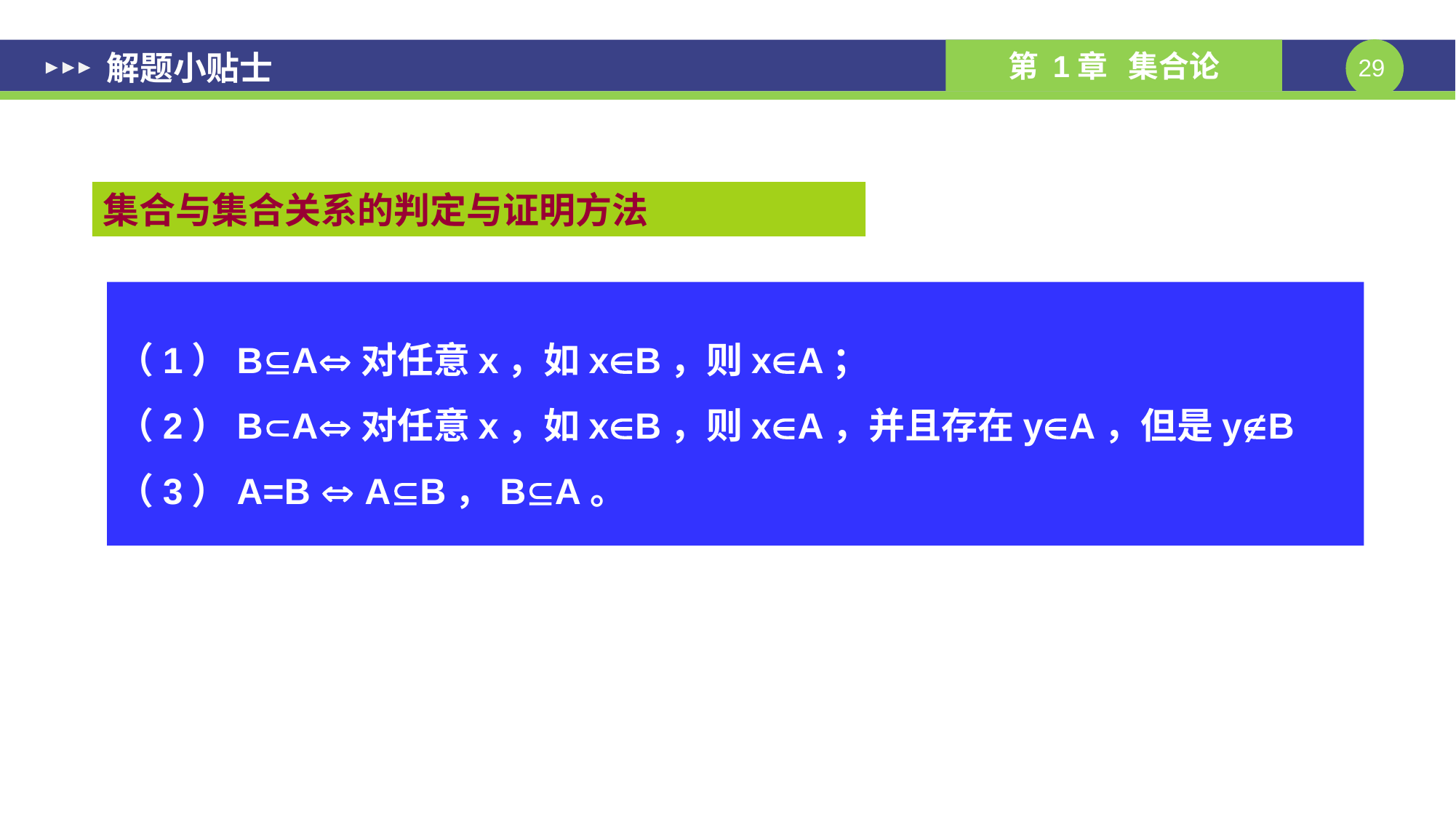

解题小贴士
集合与集合关系的判定与证明方法
（1）B⊆A⇔对任意x，如x∈B，则x∈A；
（2）B⊂A⇔对任意x，如x∈B，则x∈A，并且存在y∈A，但是y∉B
（3）A=B ⇔ A⊆B，B⊆A。